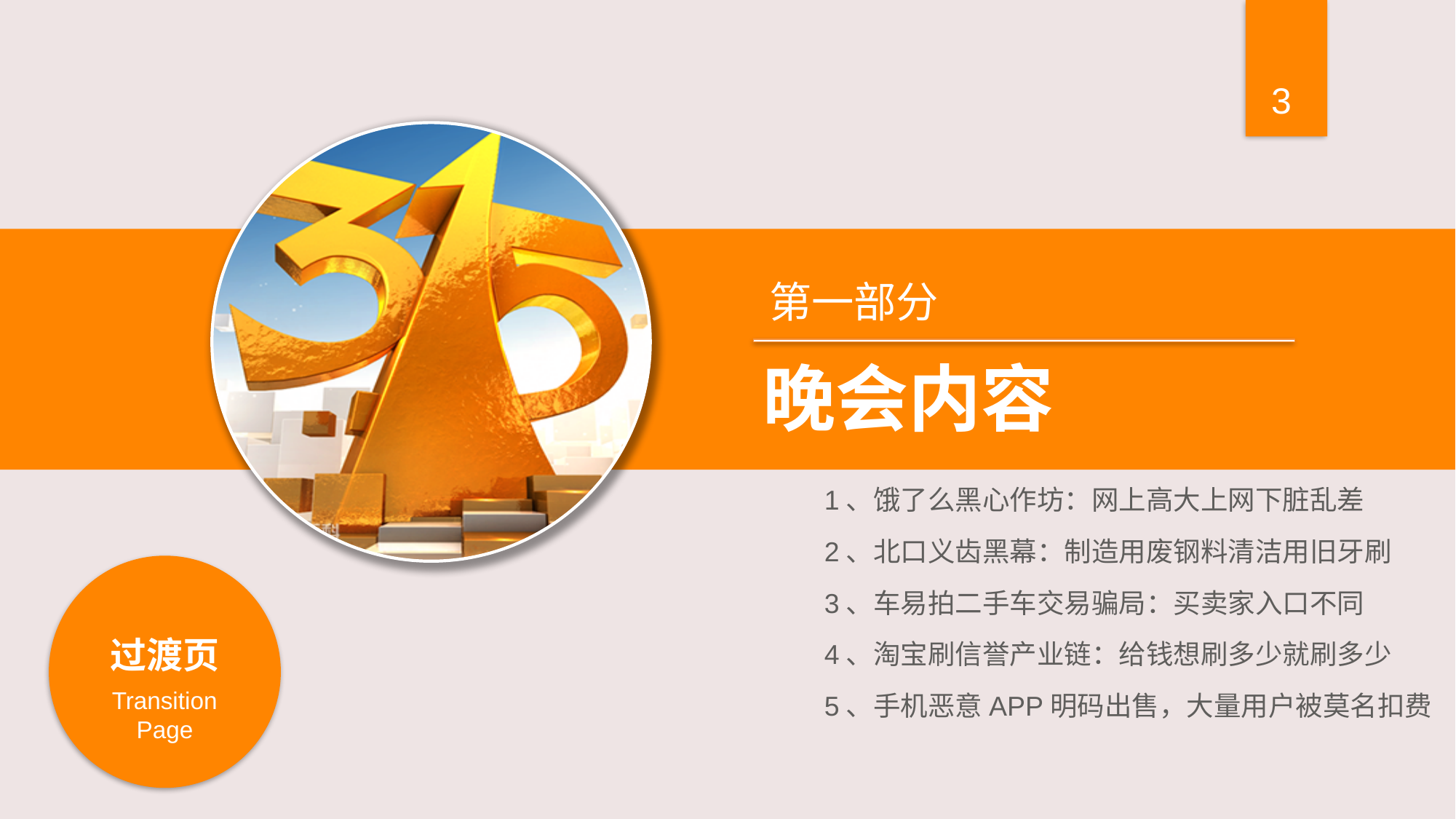

第一部分

晚会内容
1、饿了么黑心作坊：网上高大上网下脏乱差
2、北口义齿黑幕：制造用废钢料清洁用旧牙刷
3、车易拍二手车交易骗局：买卖家入口不同
4、淘宝刷信誉产业链：给钱想刷多少就刷多少
5、手机恶意APP明码出售，大量用户被莫名扣费